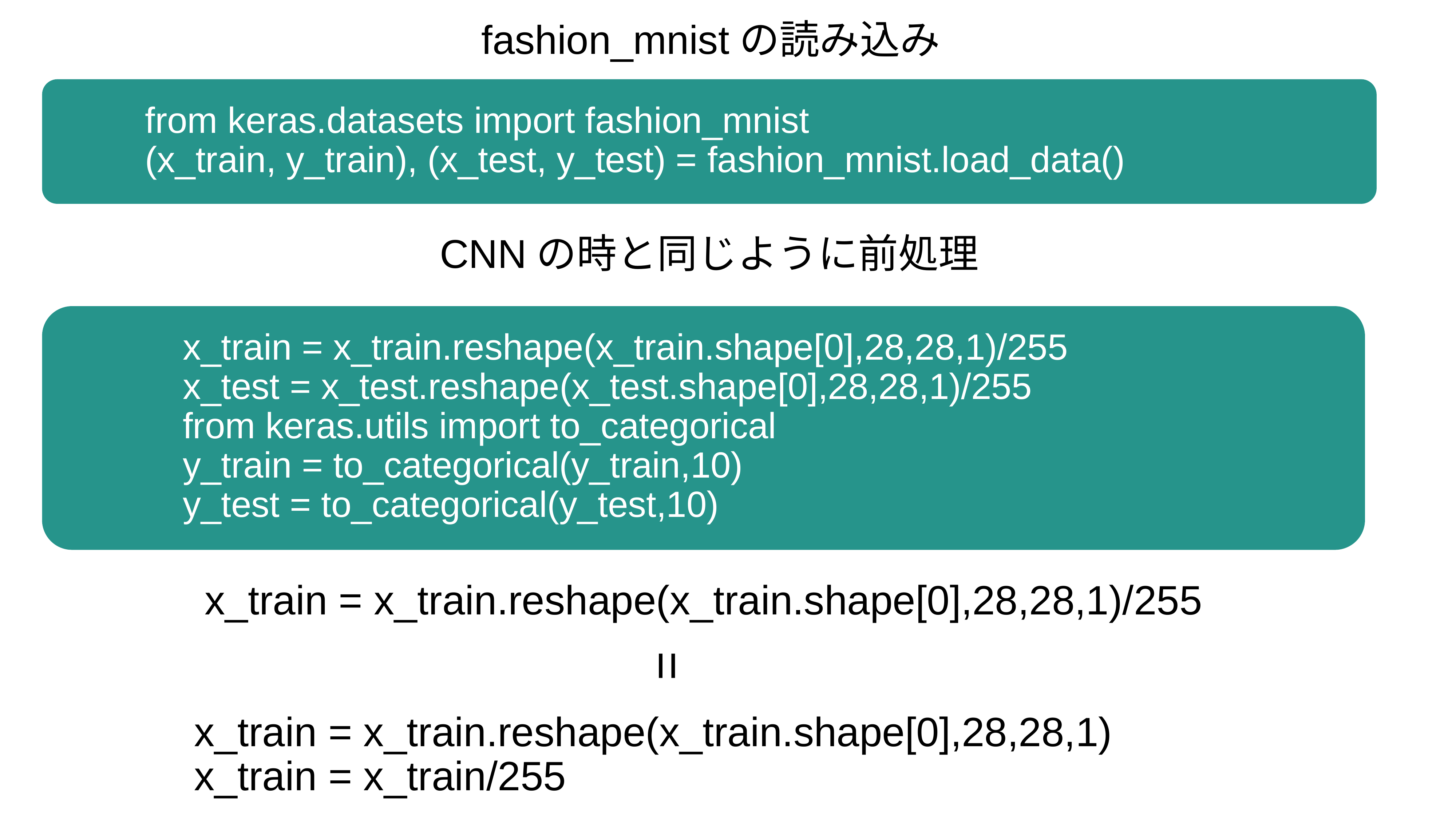

fashion_mnistの読み込み

from keras.datasets import fashion_mnist
(x_train, y_train), (x_test, y_test) = fashion_mnist.load_data()

CNNの時と同じように前処理

x_train = x_train.reshape(x_train.shape[0],28,28,1)/255
x_test = x_test.reshape(x_test.shape[0],28,28,1)/255
from keras.utils import to_categorical
y_train = to_categorical(y_train,10)
y_test = to_categorical(y_test,10)
x_train = x_train.reshape(x_train.shape[0],28,28,1)/255
=
x_train = x_train.reshape(x_train.shape[0],28,28,1)
x_train = x_train/255